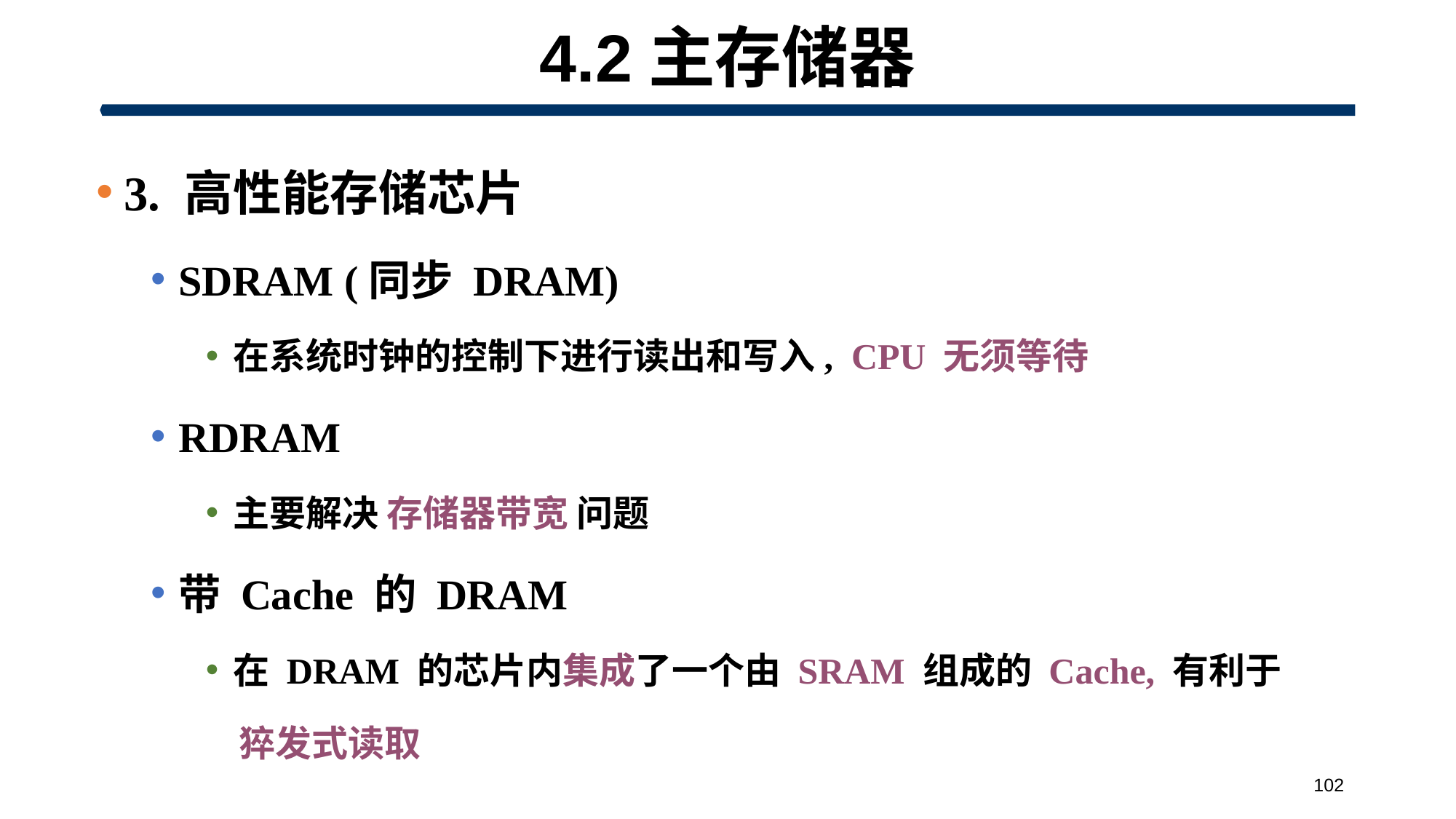

# 4.2主存储器
3. 高性能存储芯片
SDRAM (同步 DRAM)
在系统时钟的控制下进行读出和写入,  CPU 无须等待
RDRAM
主要解决 存储器带宽 问题
带 Cache 的 DRAM
在 DRAM 的芯片内集成了一个由 SRAM 组成的 Cache, 有利于
   猝发式读取

102